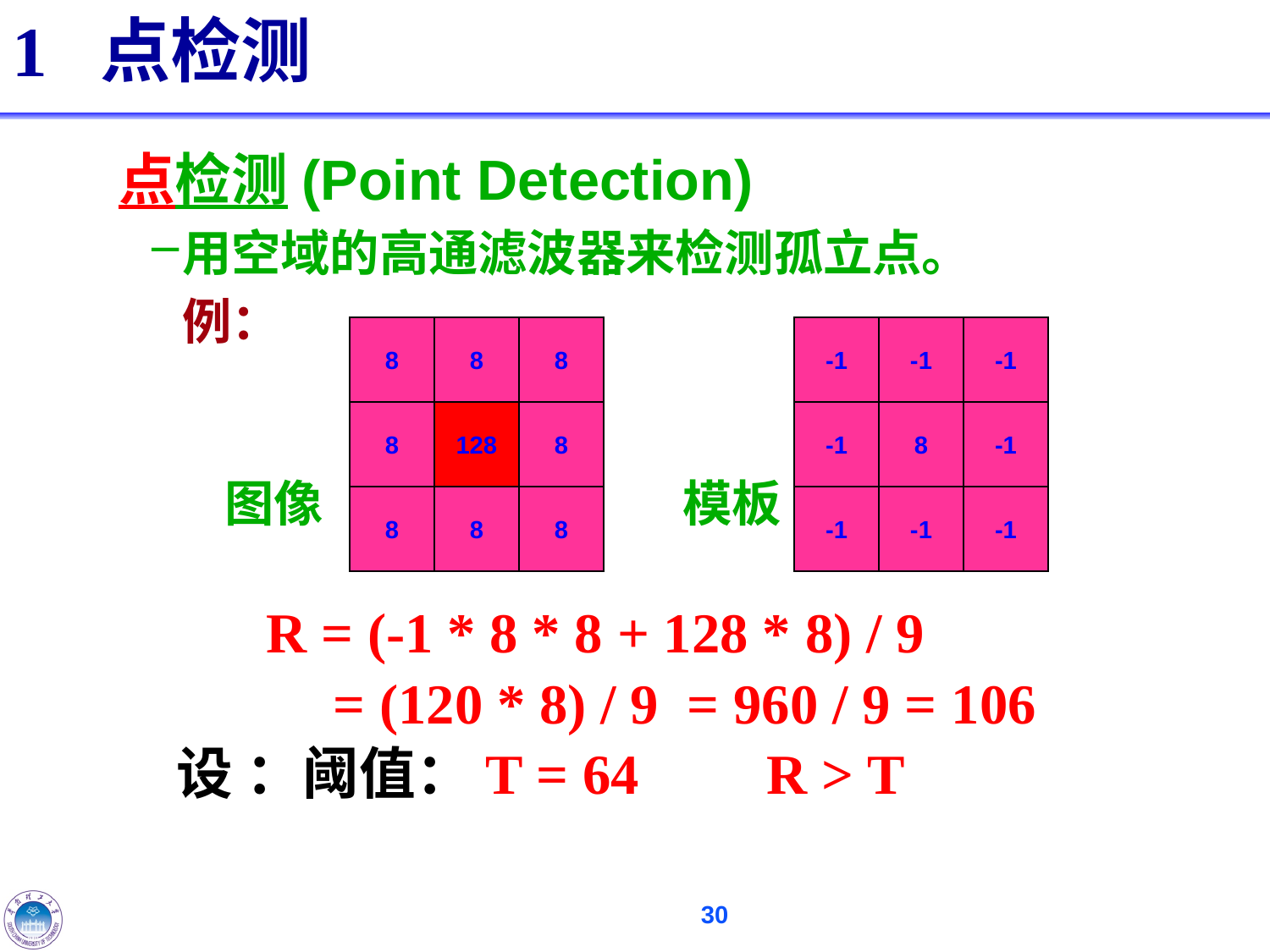

# 1  点检测
点检测(Point Detection)
用空域的高通滤波器来检测孤立点。
例：
8
8
8
8
128
8
8
8
8
图像
-1
-1
-1
-1
8
-1
模板
-1
-1
-1
	    R = (-1 * 8 * 8 + 128 * 8) / 9
           = (120 * 8) / 9  = 960 / 9 = 106
设 ：阈值：T = 64         R > T